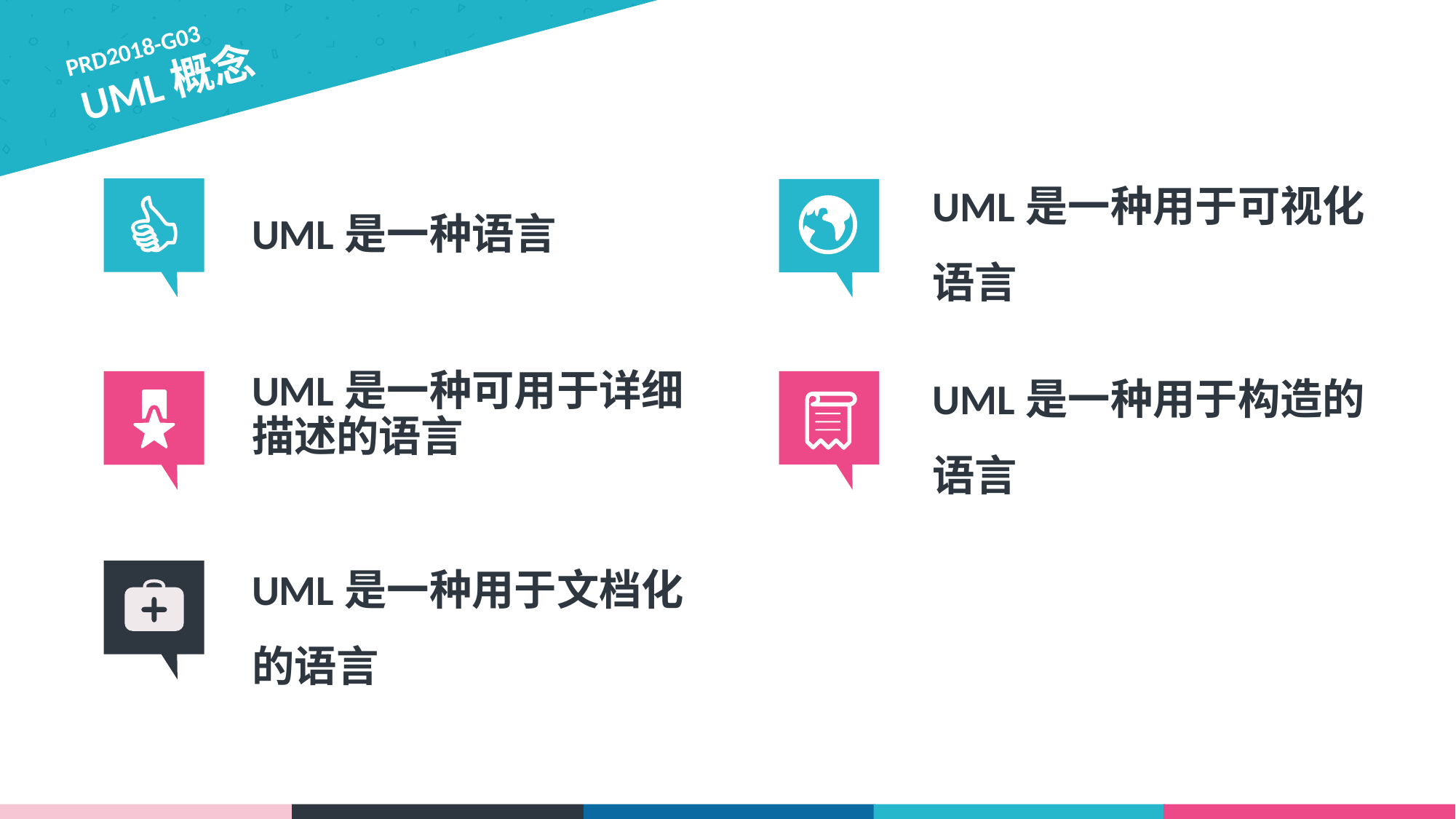

PRD2018-G03
 UML概念
UML是一种用于可视化语言

UML是一种语言

UML是一种用于构造的语言

UML是一种可用于详细描述的语言

UML是一种用于文档化的语言